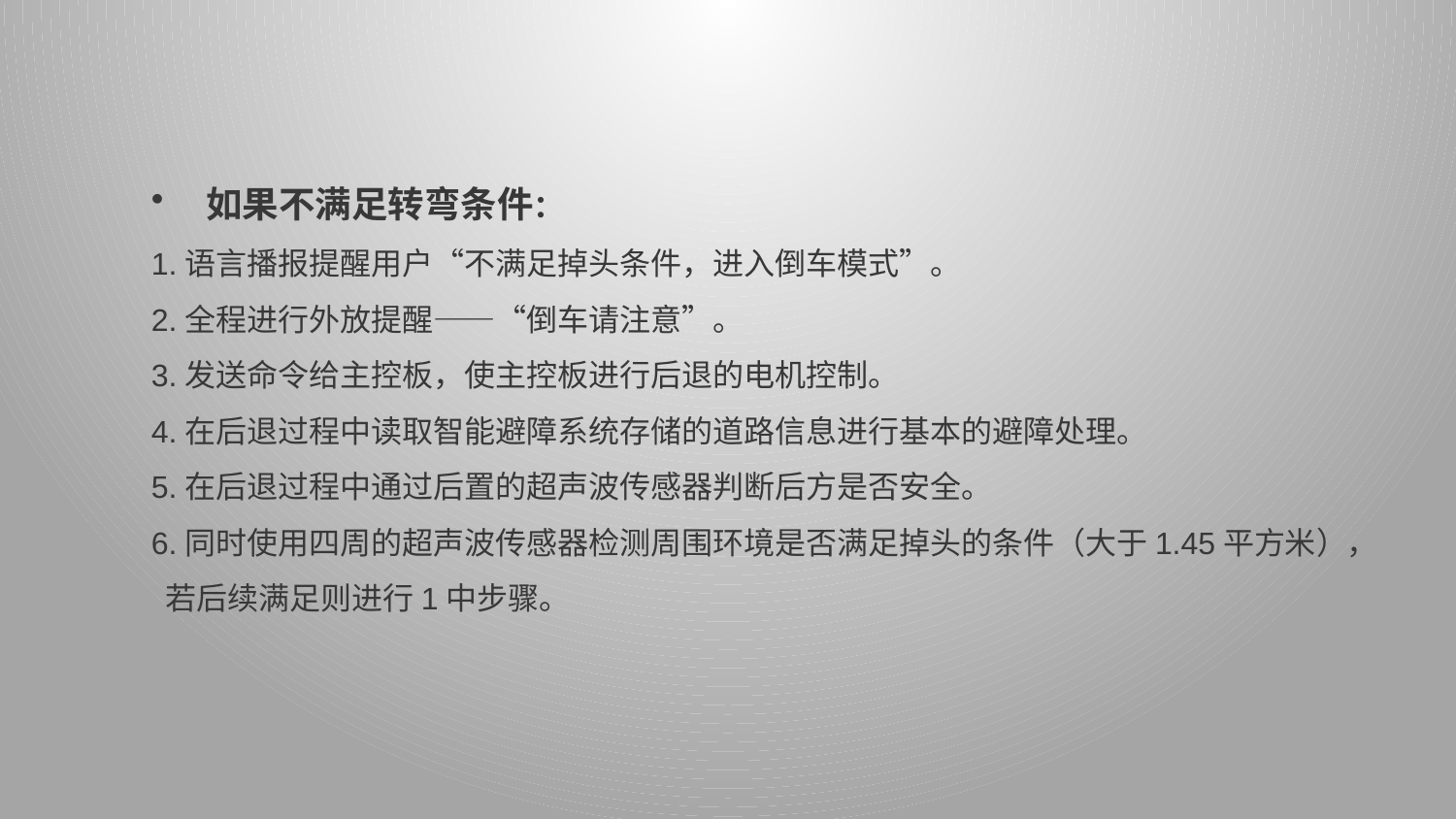

如果不满足转弯条件：
1.语言播报提醒用户“不满足掉头条件，进入倒车模式”。
2.全程进行外放提醒——“倒车请注意”。
3.发送命令给主控板，使主控板进行后退的电机控制。
4.在后退过程中读取智能避障系统存储的道路信息进行基本的避障处理。
5.在后退过程中通过后置的超声波传感器判断后方是否安全。
6.同时使用四周的超声波传感器检测周围环境是否满足掉头的条件（大于1.45平方米），  若后续满足则进行1中步骤。